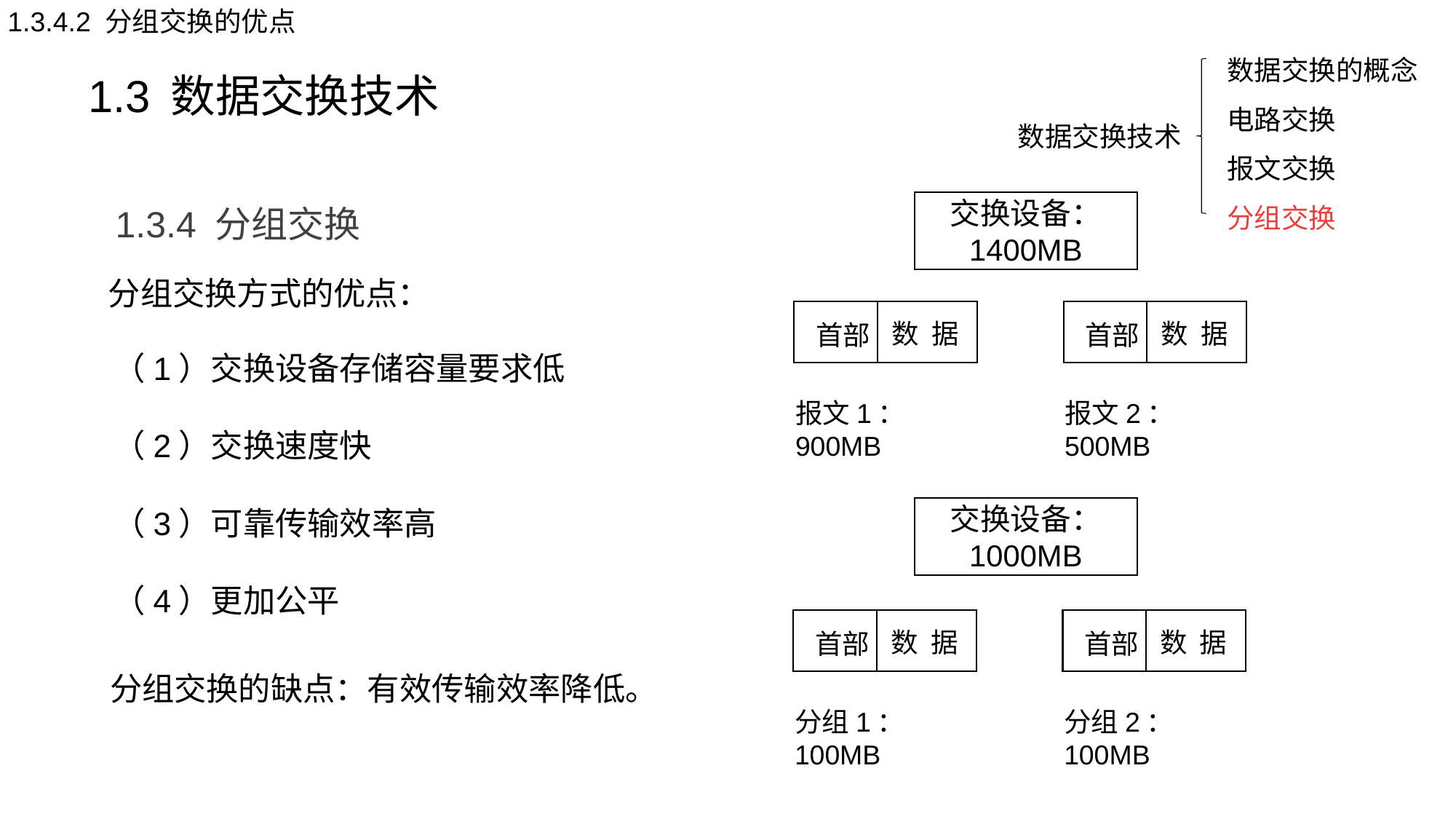

1.3.4.2 分组交换的优点
数据交换的概念
电路交换
报文交换
分组交换
1.3 数据交换技术

数据交换技术
1.3.4 分组交换
交换设备：
1400MB
分组交换方式的优点：

数  据
数  据
首部
首部
（1）交换设备存储容量要求低

（2）交换速度快

（3）可靠传输效率高

（4）更加公平

报文1：900MB
报文2：500MB
交换设备：
1000MB

数  据
数  据
首部
首部
分组交换的缺点：有效传输效率降低。
分组1：100MB
分组2：100MB